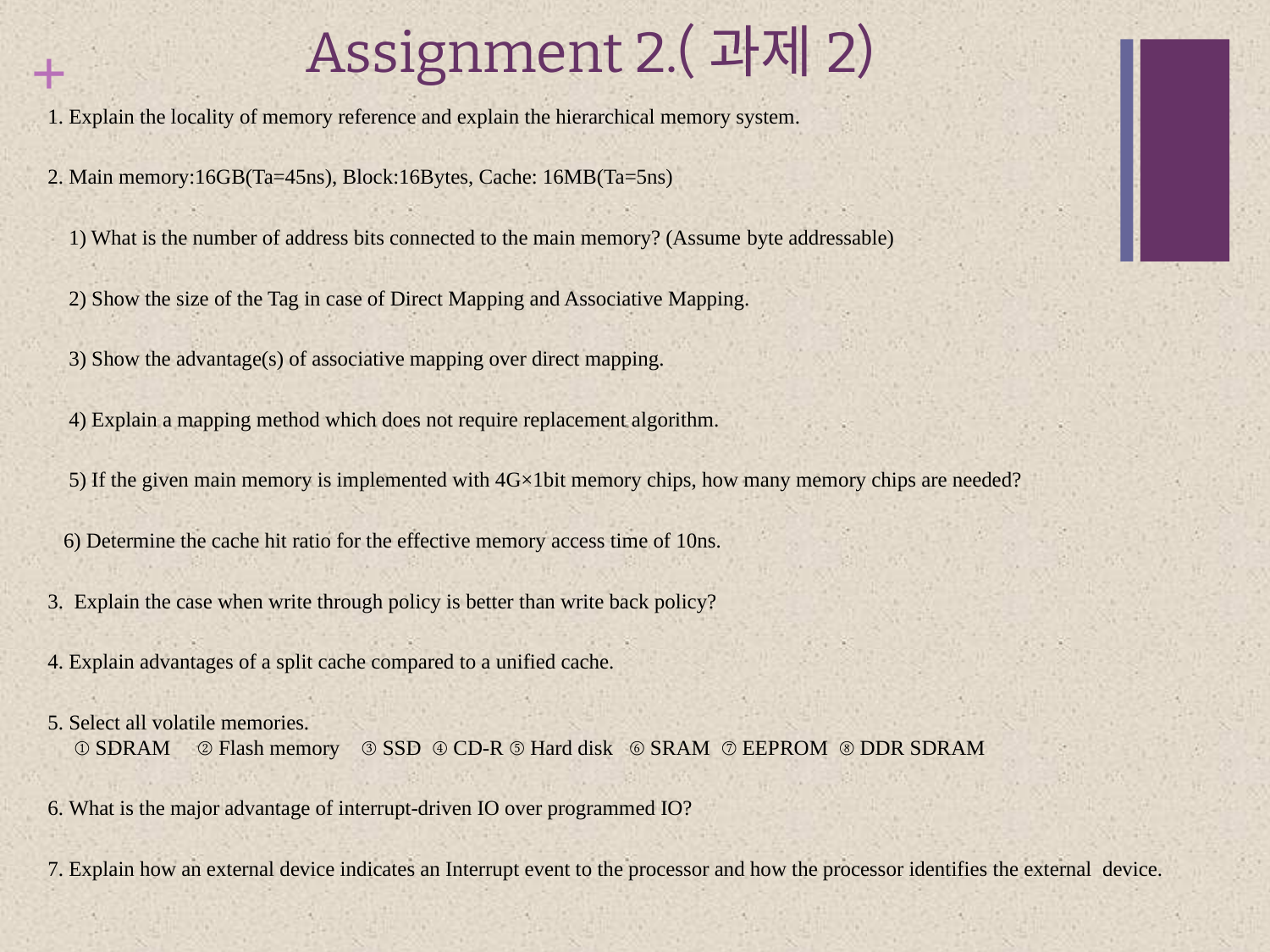

# Assignment 2.(과제2)
1. Explain the locality of memory reference and explain the hierarchical memory system.
2. Main memory:16GB(Ta=45ns), Block:16Bytes, Cache: 16MB(Ta=5ns)
    1) What is the number of address bits connected to the main memory? (Assume byte addressable)
    2) Show the size of the Tag in case of Direct Mapping and Associative Mapping.
    3) Show the advantage(s) of associative mapping over direct mapping.
    4) Explain a mapping method which does not require replacement algorithm.
    5) If the given main memory is implemented with 4G×1bit memory chips, how many memory chips are needed?
   6) Determine the cache hit ratio for the effective memory access time of 10ns.
3.  Explain the case when write through policy is better than write back policy?
4. Explain advantages of a split cache compared to a unified cache.
5. Select all volatile memories.                                                                                                                                                                            ① SDRAM     ② Flash memory    ③ SSD  ④ CD-R ⑤ Hard disk   ⑥ SRAM  ⑦ EEPROM  ⑧ DDR SDRAM
6. What is the major advantage of interrupt-driven IO over programmed IO?
7. Explain how an external device indicates an Interrupt event to the processor and how the processor identifies the external  device.